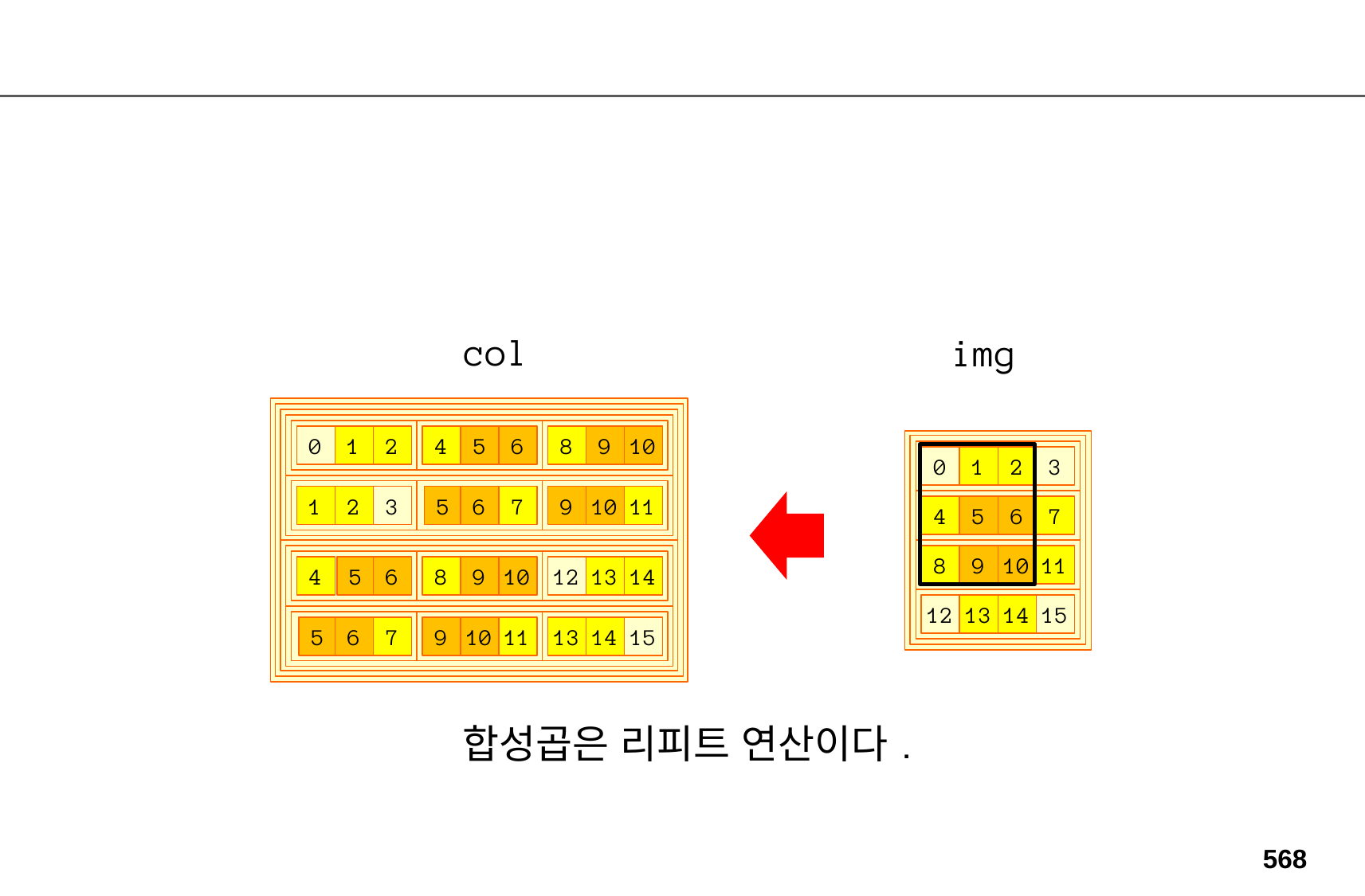

col
img

0
1
2
4
5
6
8
9
10

0
1
2
3

1
2
3
5
6
7
9
10
11

4
5
6
7

8
9
10
11

4
5
6
8
9
10
12
13
14

12
13
14
15

5
6
7
9
10
11
13
14
15
합성곱은 리피트 연산이다.